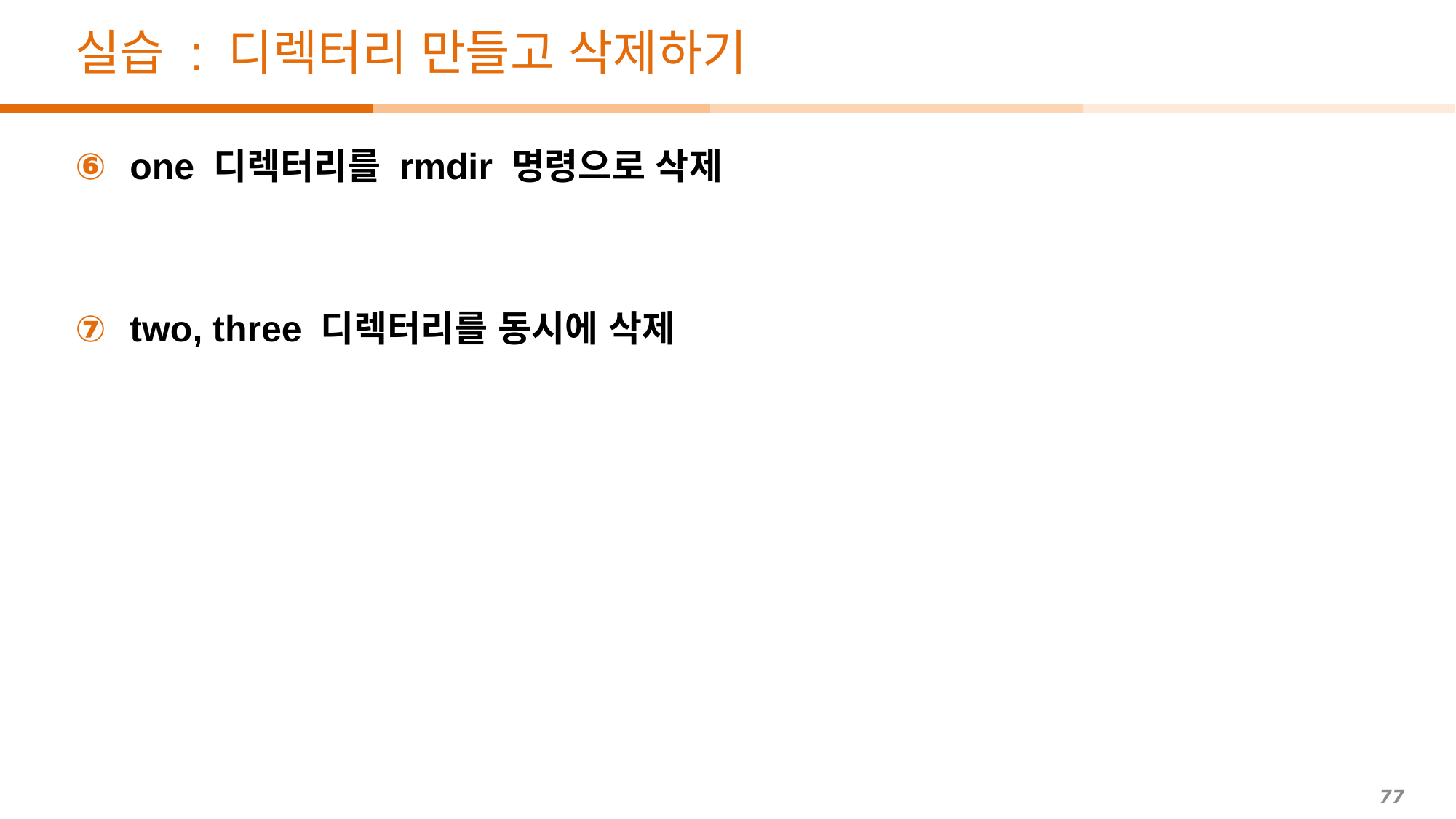

# 실습 : 디렉터리 만들고 삭제하기
one 디렉터리를 rmdir 명령으로 삭제

two, three 디렉터리를 동시에 삭제